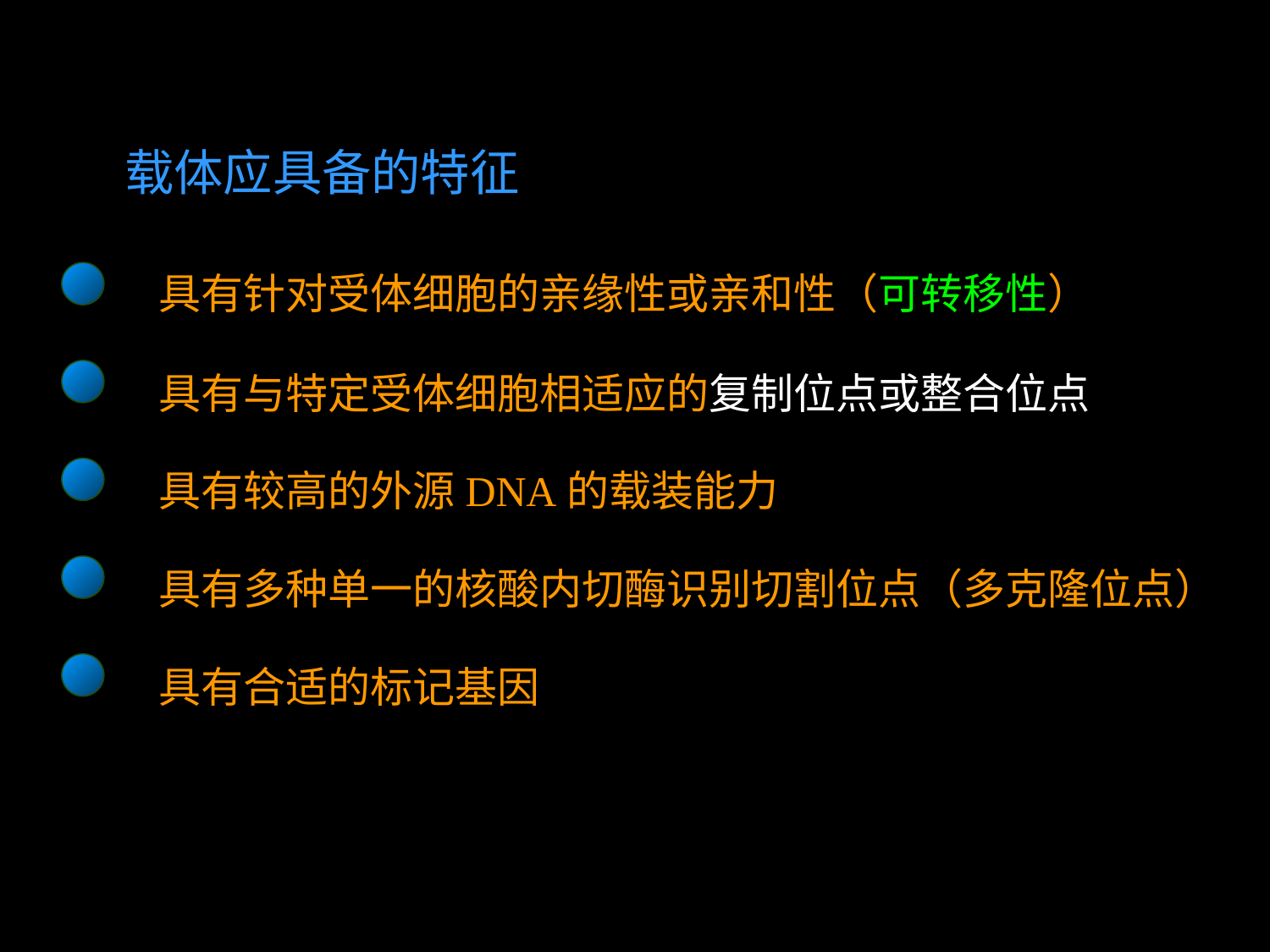

载体应具备的特征
具有针对受体细胞的亲缘性或亲和性（可转移性）

具有与特定受体细胞相适应的复制位点或整合位点

具有较高的外源DNA的载装能力

具有多种单一的核酸内切酶识别切割位点（多克隆位点）

具有合适的标记基因